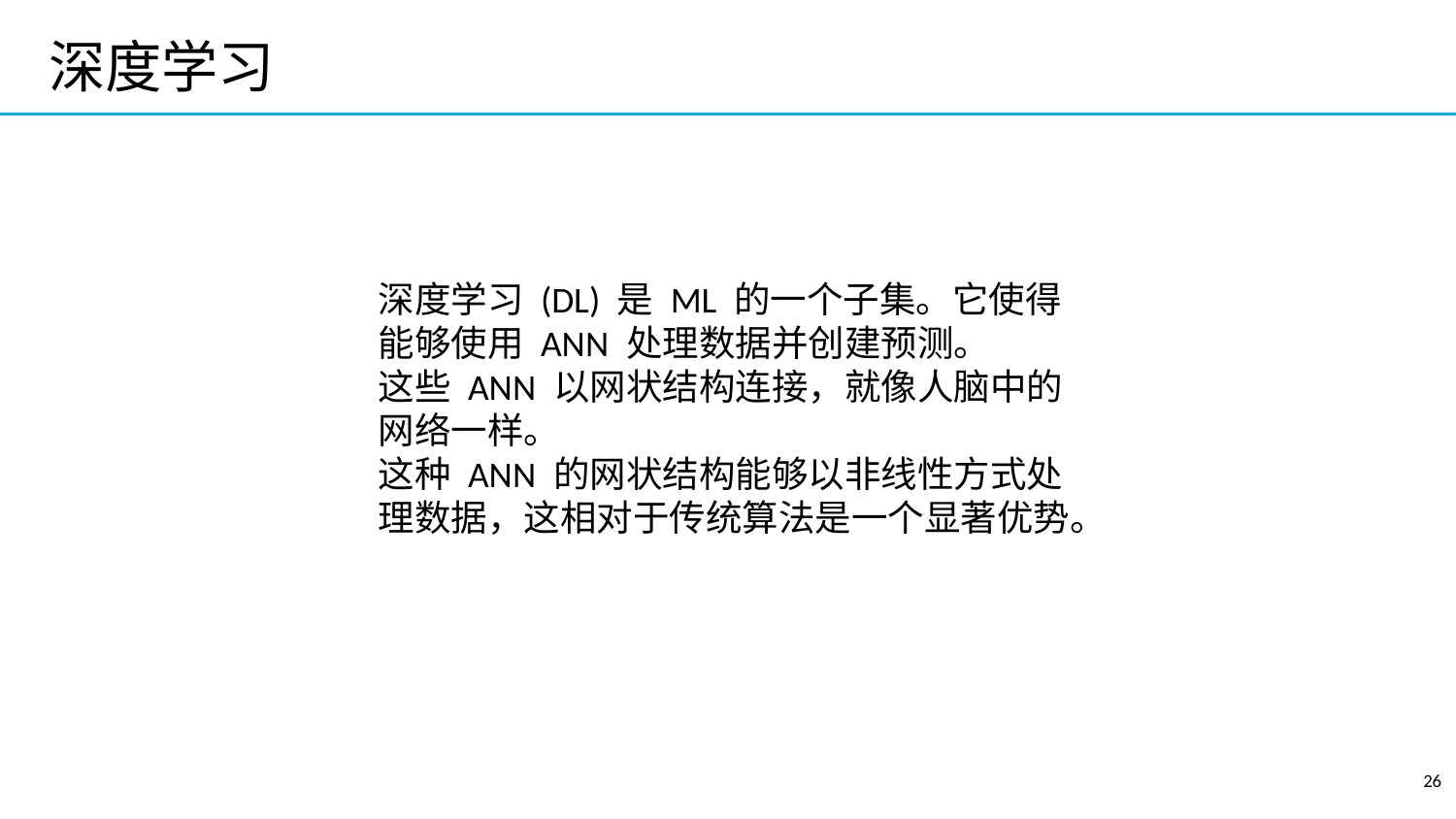

# 深度学习
深度学习 (DL) 是 ML 的一个子集。它使得能够使用 ANN 处理数据并创建预测。
这些 ANN 以网状结构连接，就像人脑中的网络一样。
这种 ANN 的网状结构能够以非线性方式处理数据，这相对于传统算法是一个显著优势。
26